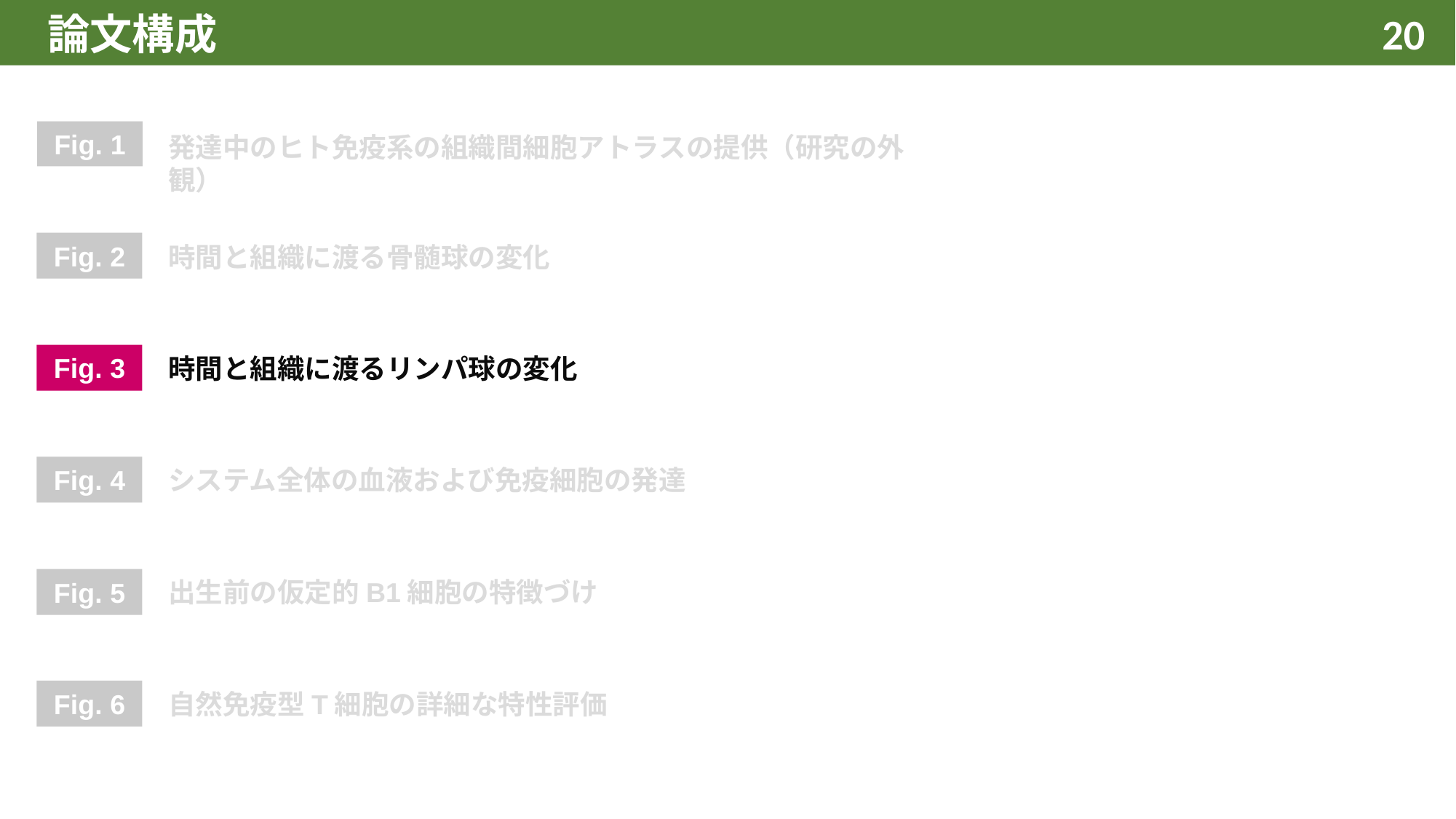

# 論文構成
20
Fig. 1
発達中のヒト免疫系の組織間細胞アトラスの提供（研究の外観）
Fig. 2
時間と組織に渡る骨髄球の変化
Fig. 3
時間と組織に渡るリンパ球の変化
Fig. 4
システム全体の血液および免疫細胞の発達
Fig. 5
出生前の仮定的B1細胞の特徴づけ
Fig. 6
自然免疫型T細胞の詳細な特性評価